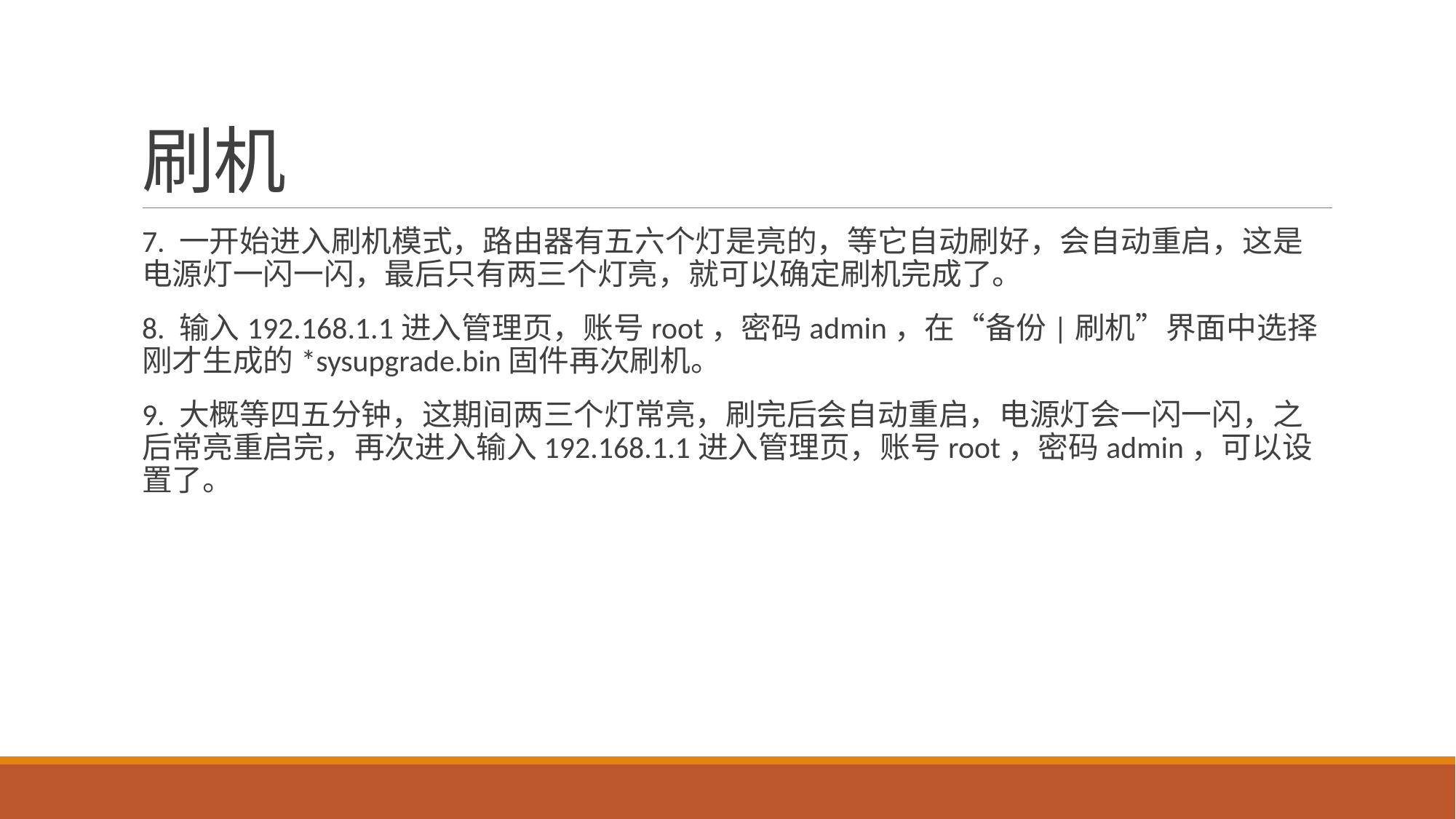

# 刷机
7. 一开始进入刷机模式，路由器有五六个灯是亮的，等它自动刷好，会自动重启，这是电源灯一闪一闪，最后只有两三个灯亮，就可以确定刷机完成了。
8. 输入192.168.1.1进入管理页，账号root，密码admin，在“备份|刷机”界面中选择刚才生成的*sysupgrade.bin固件再次刷机。
9. 大概等四五分钟，这期间两三个灯常亮，刷完后会自动重启，电源灯会一闪一闪，之后常亮重启完，再次进入输入192.168.1.1进入管理页，账号root，密码admin，可以设置了。